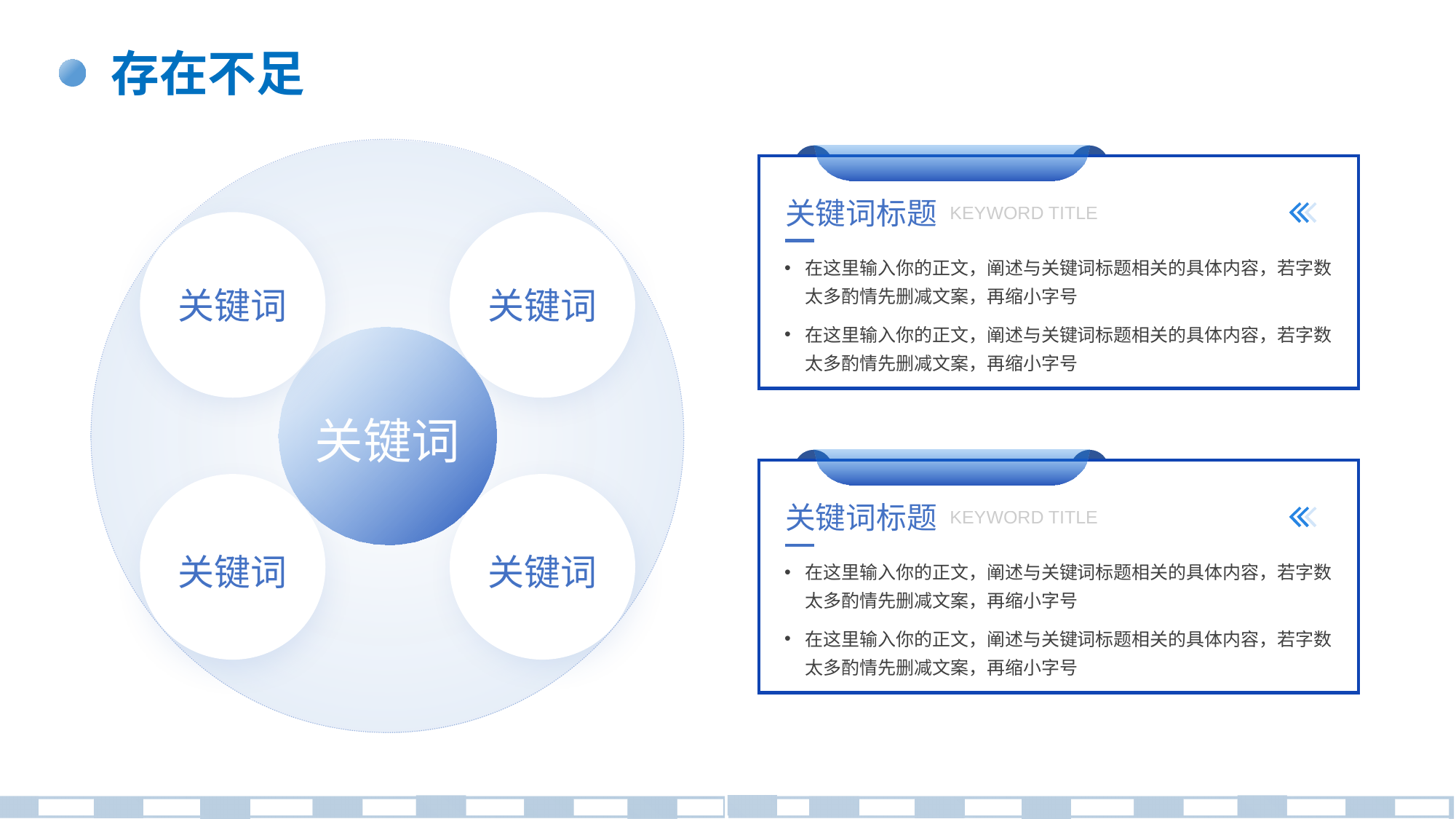

# 存在不足

关键词标题
KEYWORD TITLE

在这里输入你的正文，阐述与关键词标题相关的具体内容，若字数太多酌情先删减文案，再缩小字号
在这里输入你的正文，阐述与关键词标题相关的具体内容，若字数太多酌情先删减文案，再缩小字号

关键词
关键词

关键词

关键词标题
KEYWORD TITLE

在这里输入你的正文，阐述与关键词标题相关的具体内容，若字数太多酌情先删减文案，再缩小字号
在这里输入你的正文，阐述与关键词标题相关的具体内容，若字数太多酌情先删减文案，再缩小字号

关键词
关键词